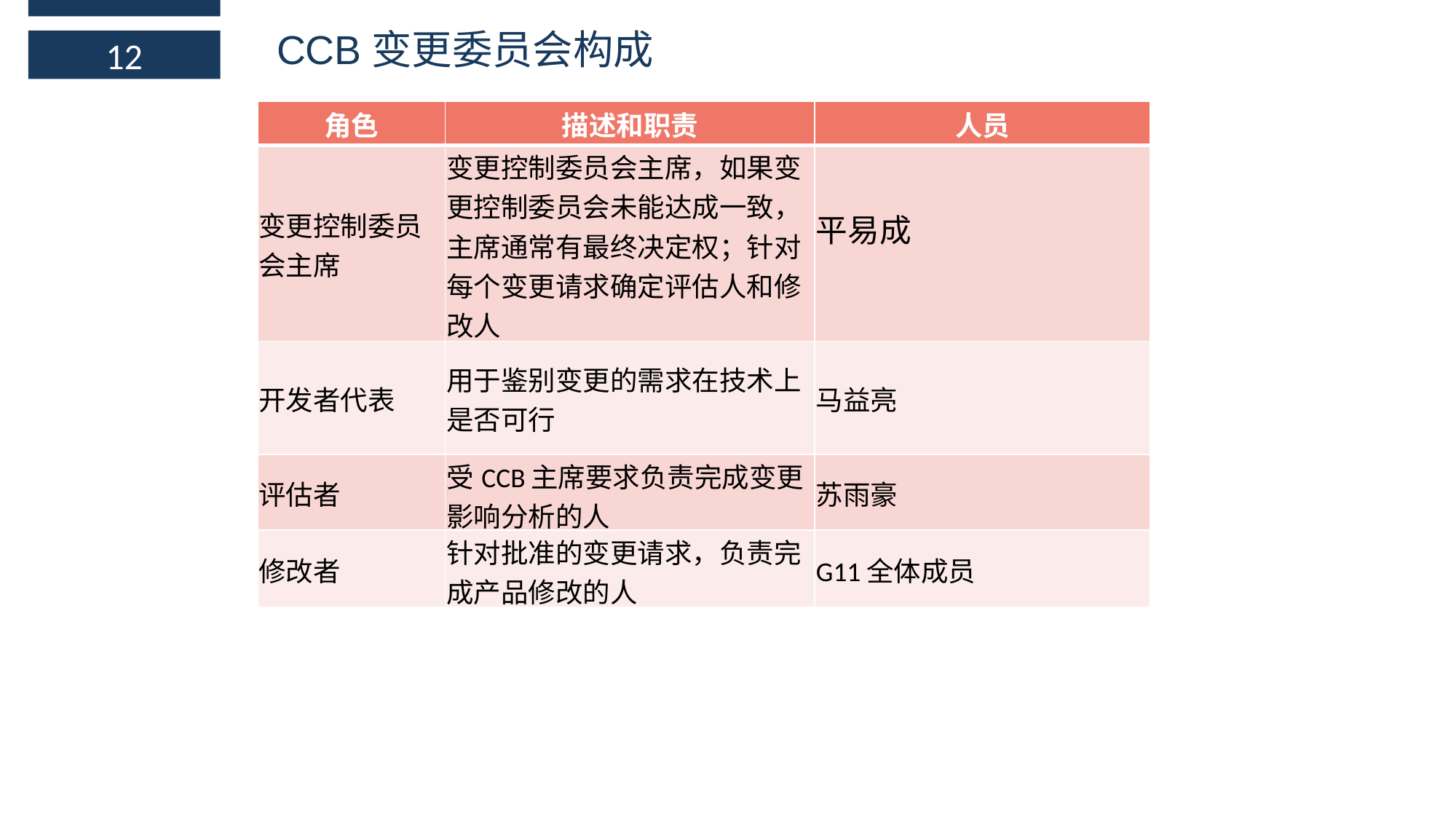

CCB变更委员会构成
12
| 角色 | 描述和职责 | 人员 |
| --- | --- | --- |
| 变更控制委员会主席 | 变更控制委员会主席，如果变更控制委员会未能达成一致，主席通常有最终决定权；针对每个变更请求确定评估人和修改人 | 平易成 |
| 开发者代表 | 用于鉴别变更的需求在技术上是否可行 | 马益亮 |
| 评估者 | 受CCB主席要求负责完成变更影响分析的人 | 苏雨豪 |
| 修改者 | 针对批准的变更请求，负责完成产品修改的人 | G11全体成员 |
项目基本信息